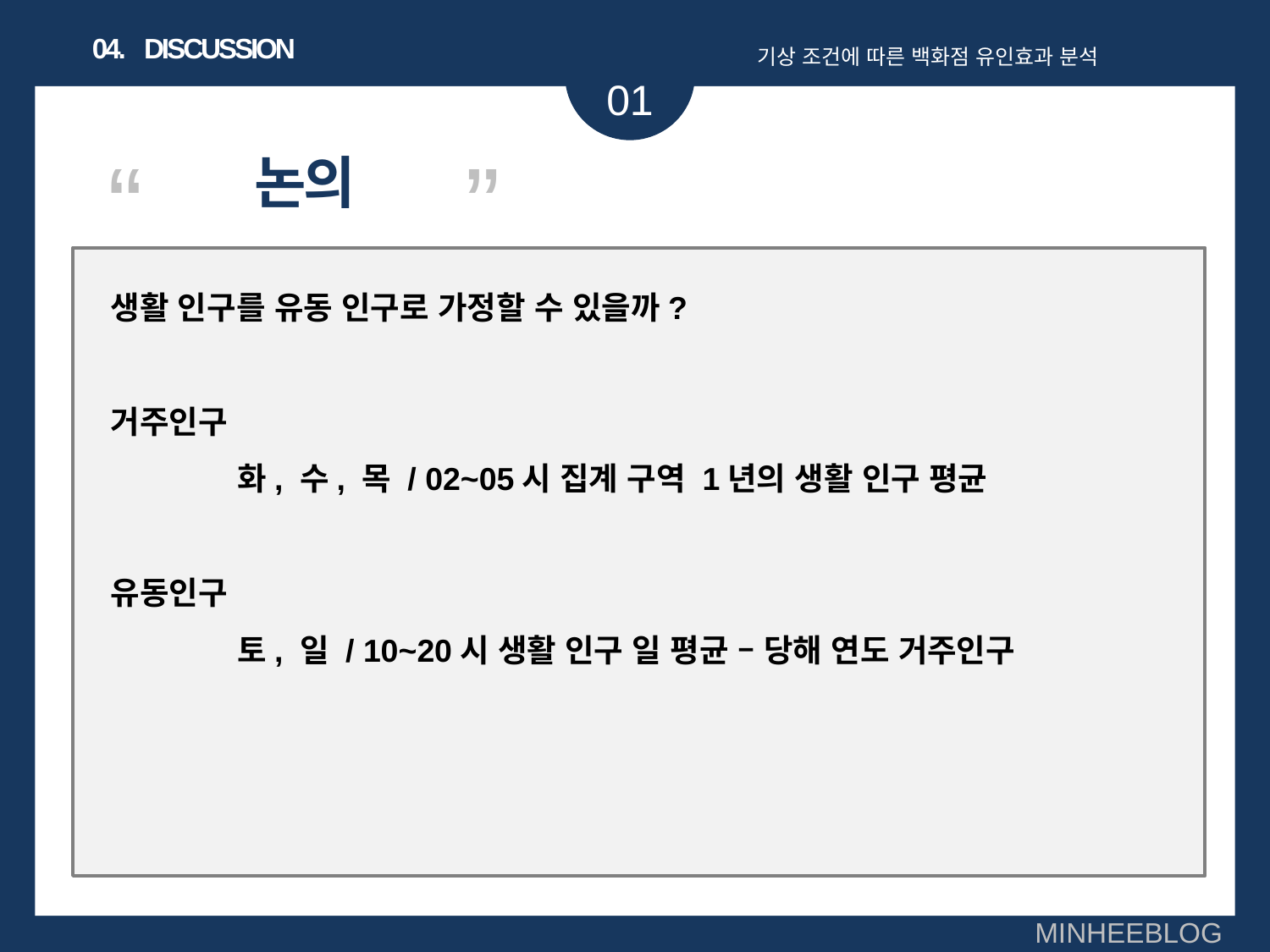

04.    DISCUSSION
기상 조건에 따른 백화점 유인효과 분석
01

“           ”
논의

생활 인구를 유동 인구로 가정할 수 있을까?

거주인구
	화, 수, 목 / 02~05시 집계 구역 1년의 생활 인구 평균

유동인구
	토, 일 / 10~20시 생활 인구 일 평균 – 당해 연도 거주인구

MINHEEBLOG